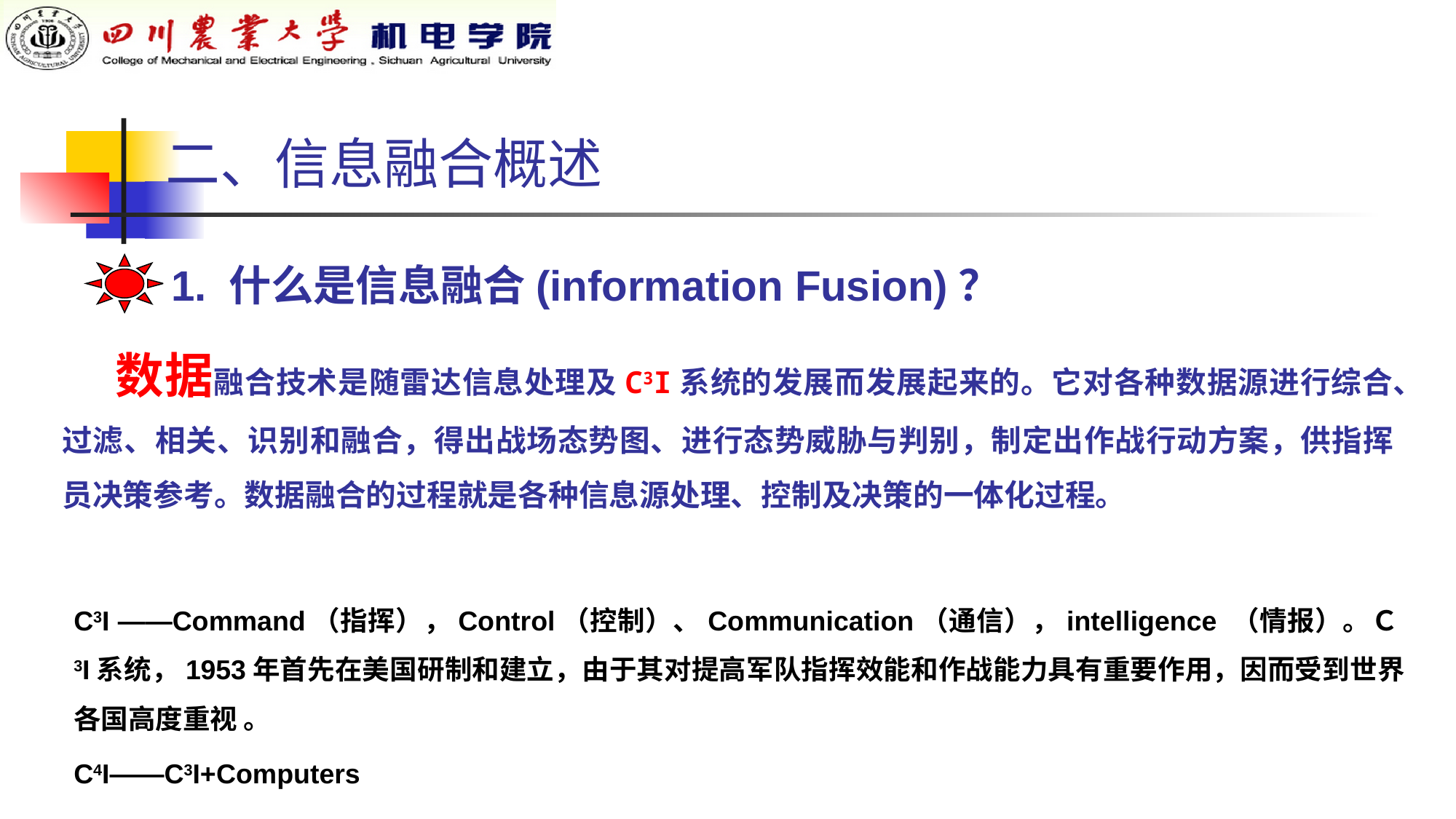

二、信息融合概述
1. 什么是信息融合(information Fusion)？

      数据融合技术是随雷达信息处理及C3I系统的发展而发展起来的。它对各种数据源进行综合、过滤、相关、识别和融合，得出战场态势图、进行态势威胁与判别，制定出作战行动方案，供指挥员决策参考。数据融合的过程就是各种信息源处理、控制及决策的一体化过程。
C3I ——Command（指挥），Control（控制）、Communication（通信），intelligence （情报）。Ｃ3I系统，1953年首先在美国研制和建立，由于其对提高军队指挥效能和作战能力具有重要作用，因而受到世界各国高度重视 。
C4I——C3I+Computers